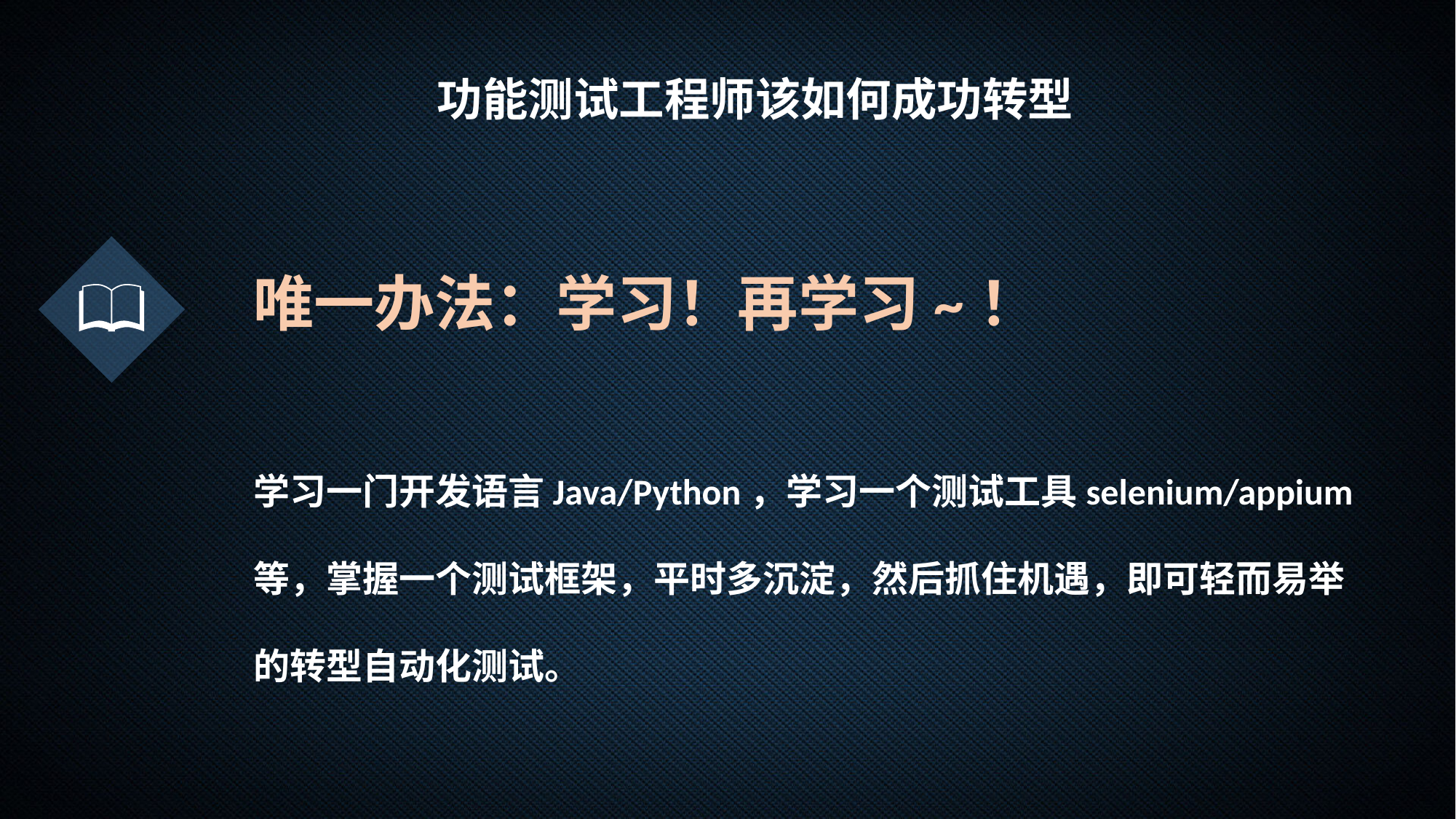

功能测试工程师该如何成功转型

唯一办法：学习！再学习~！
        学习一门开发语言Java/Python，学习一个测试工具selenium/appium等，掌握一个测试框架，平时多沉淀，然后抓住机遇，即可轻而易举的转型自动化测试。